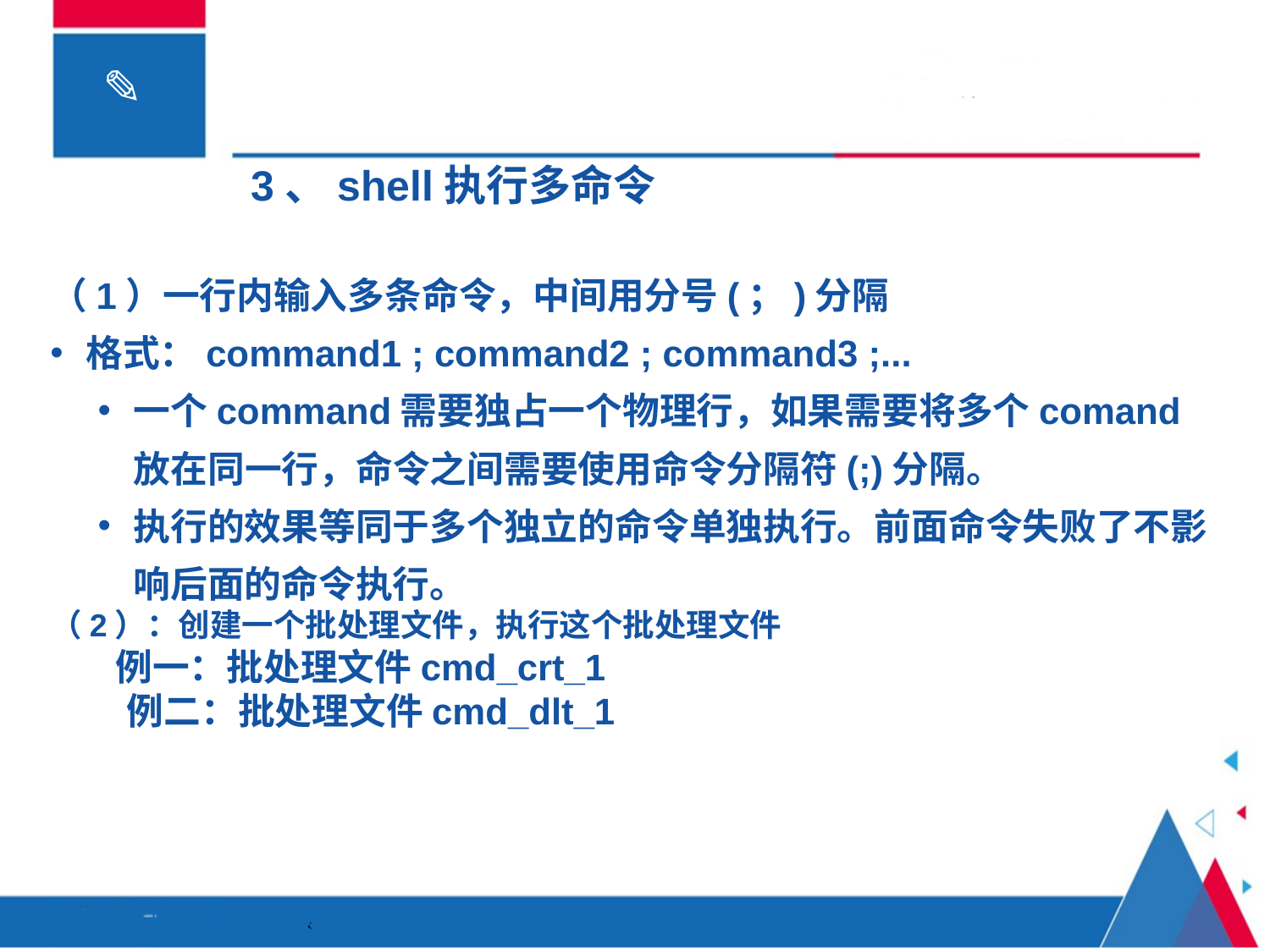

3、shell执行多命令
（1）一行内输入多条命令，中间用分号(；)分隔
格式：command1 ; command2 ; command3 ;...
一个command需要独占一个物理行，如果需要将多个comand放在同一行，命令之间需要使用命令分隔符(;)分隔。
执行的效果等同于多个独立的命令单独执行。前面命令失败了不影响后面的命令执行。
（2）：创建一个批处理文件，执行这个批处理文件
        例一：批处理文件cmd_crt_1
        例二：批处理文件cmd_dlt_1